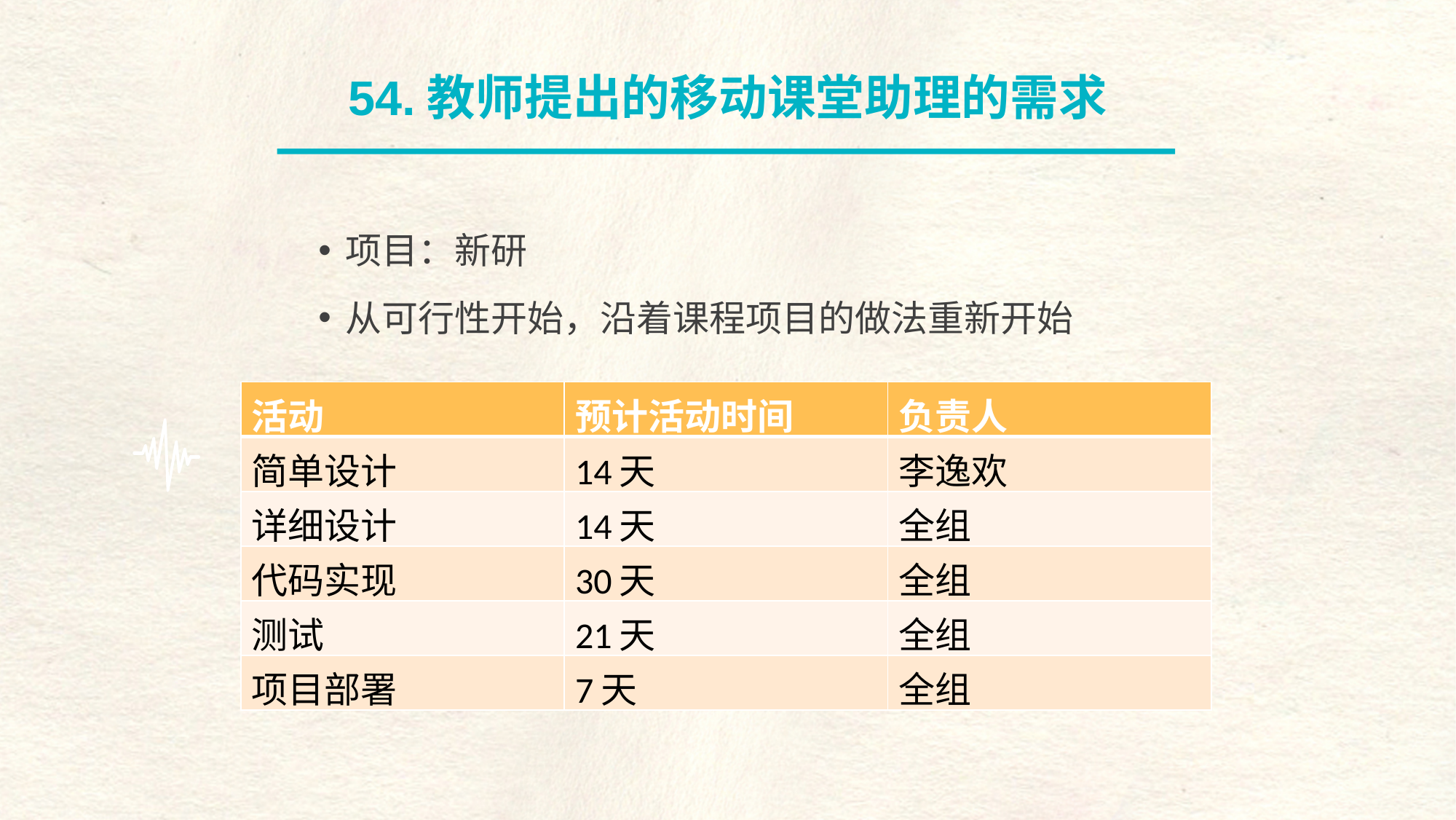

54.教师提出的移动课堂助理的需求

项目：新研
从可行性开始，沿着课程项目的做法重新开始

| 活动 | 预计活动时间 | 负责人 |
| --- | --- | --- |
| 简单设计 | 14天 | 李逸欢 |
| 详细设计 | 14天 | 全组 |
| 代码实现 | 30天 | 全组 |
| 测试 | 21天 | 全组 |
| 项目部署 | 7天 | 全组 |